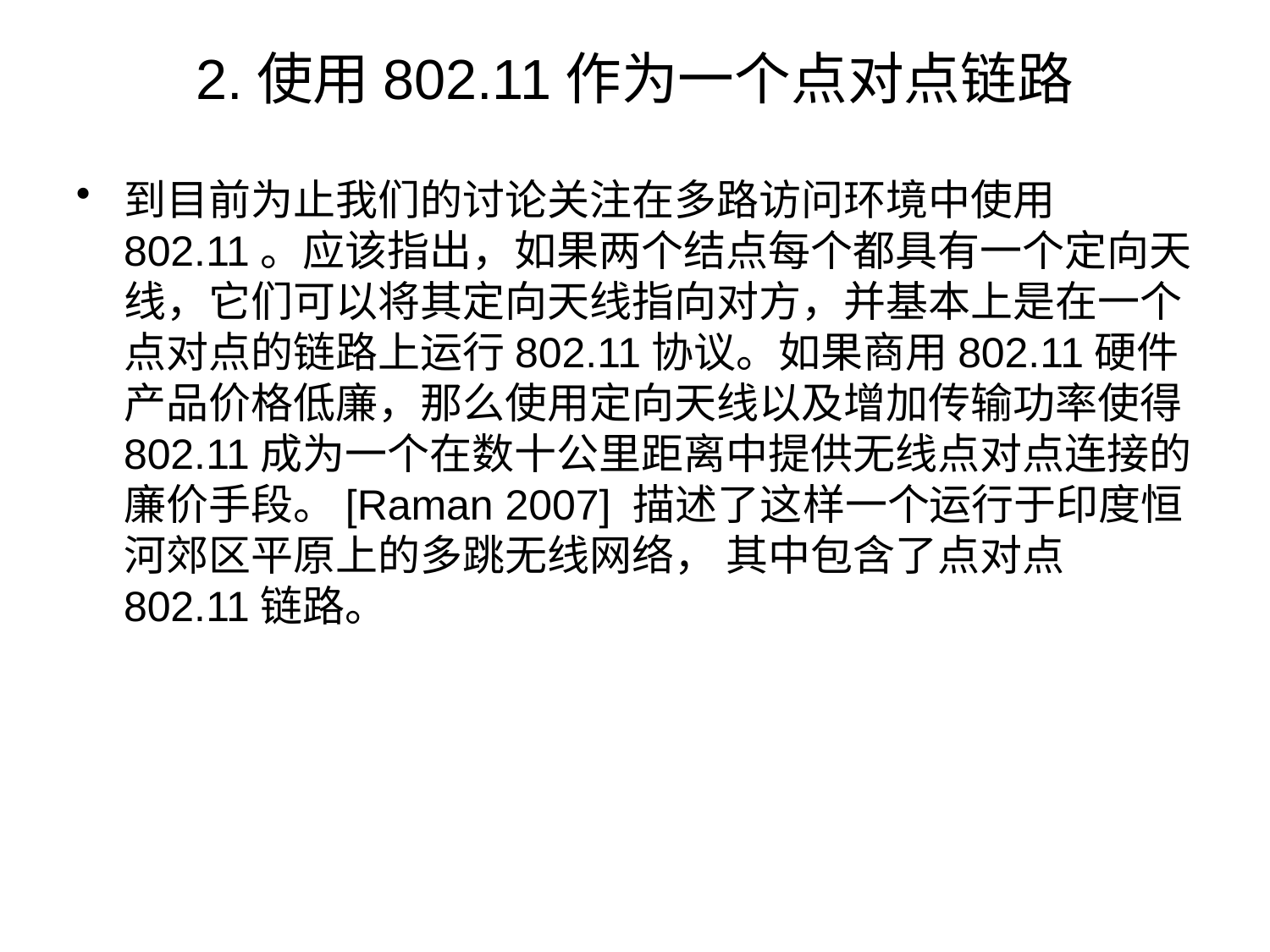

# 2.使用802.11作为一个点对点链路
到目前为止我们的讨论关注在多路访问环境中使用802.11。应该指出，如果两个结点每个都具有一个定向天线，它们可以将其定向天线指向对方，并基本上是在一个点对点的链路上运行802.11协议。如果商用802.11硬件产品价格低廉，那么使用定向天线以及增加传输功率使得802.11成为一个在数十公里距离中提供无线点对点连接的廉价手段。[Raman 2007] 描述了这样一个运行于印度恒河郊区平原上的多跳无线网络， 其中包含了点对点802.11链路。